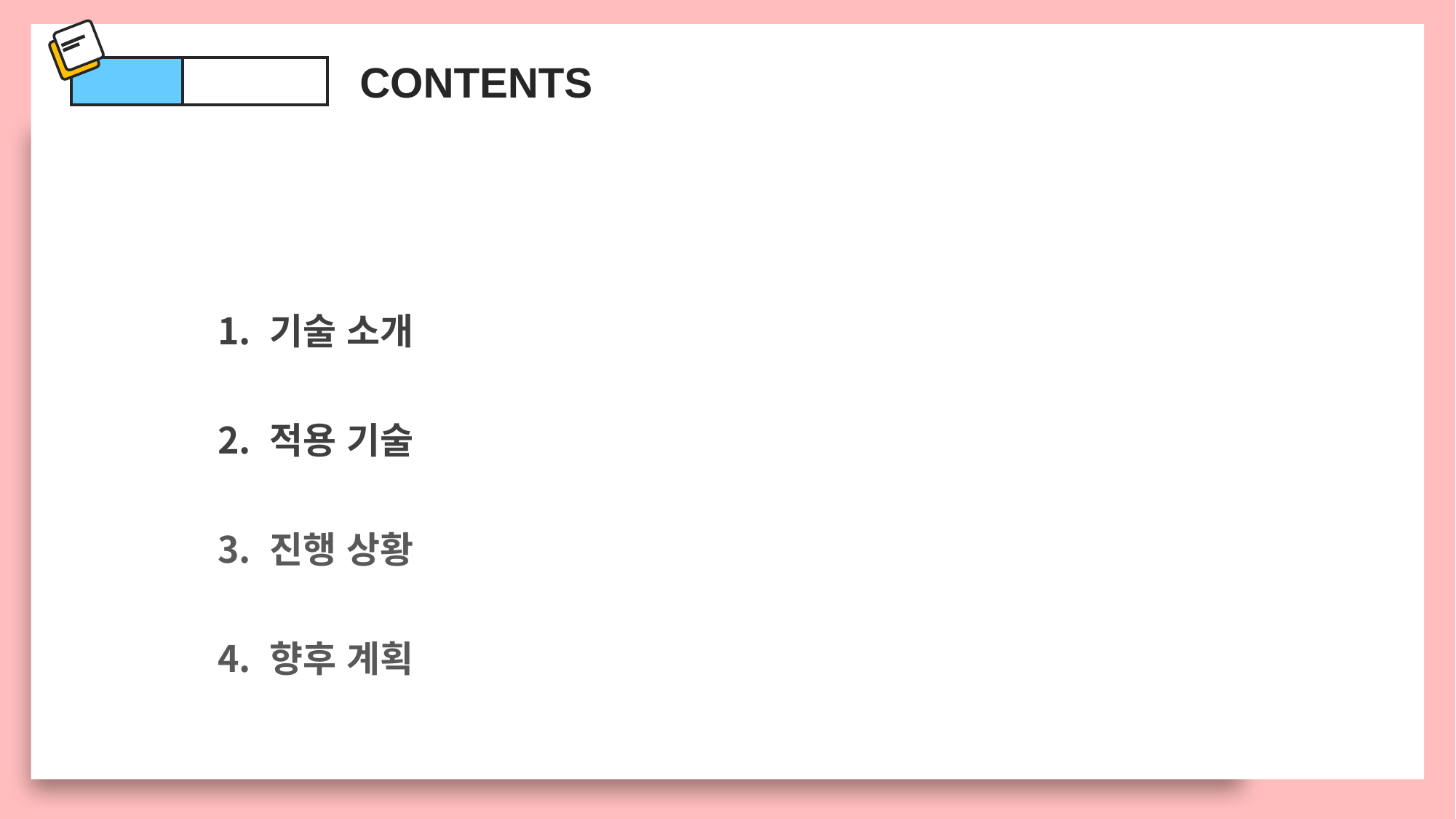

CONTENTS

 기술 소개
 적용 기술
 진행 상황
 향후 계획